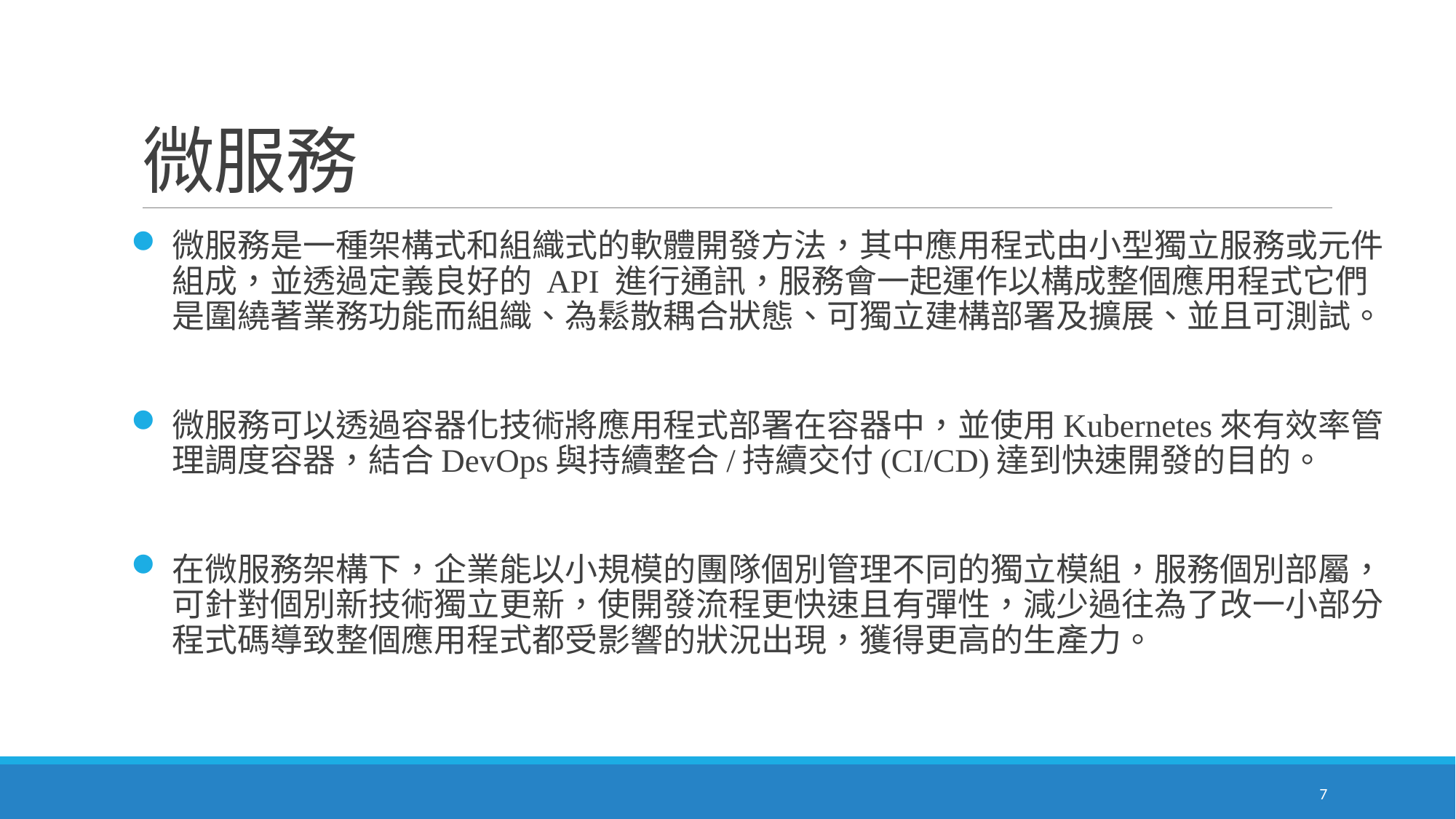

# 微服務
微服務是一種架構式和組織式的軟體開發方法，其中應用程式由小型獨立服務或元件組成，並透過定義良好的 API 進行通訊，服務會一起運作以構成整個應用程式它們是圍繞著業務功能而組織、為鬆散耦合狀態、可獨立建構部署及擴展、並且可測試。

微服務可以透過容器化技術將應用程式部署在容器中，並使用Kubernetes來有效率管理調度容器，結合DevOps與持續整合/持續交付(CI/CD)達到快速開發的目的。

在微服務架構下，企業能以小規模的團隊個別管理不同的獨立模組，服務個別部屬，可針對個別新技術獨立更新，使開發流程更快速且有彈性，減少過往為了改一小部分程式碼導致整個應用程式都受影響的狀況出現，獲得更高的生產力。

7